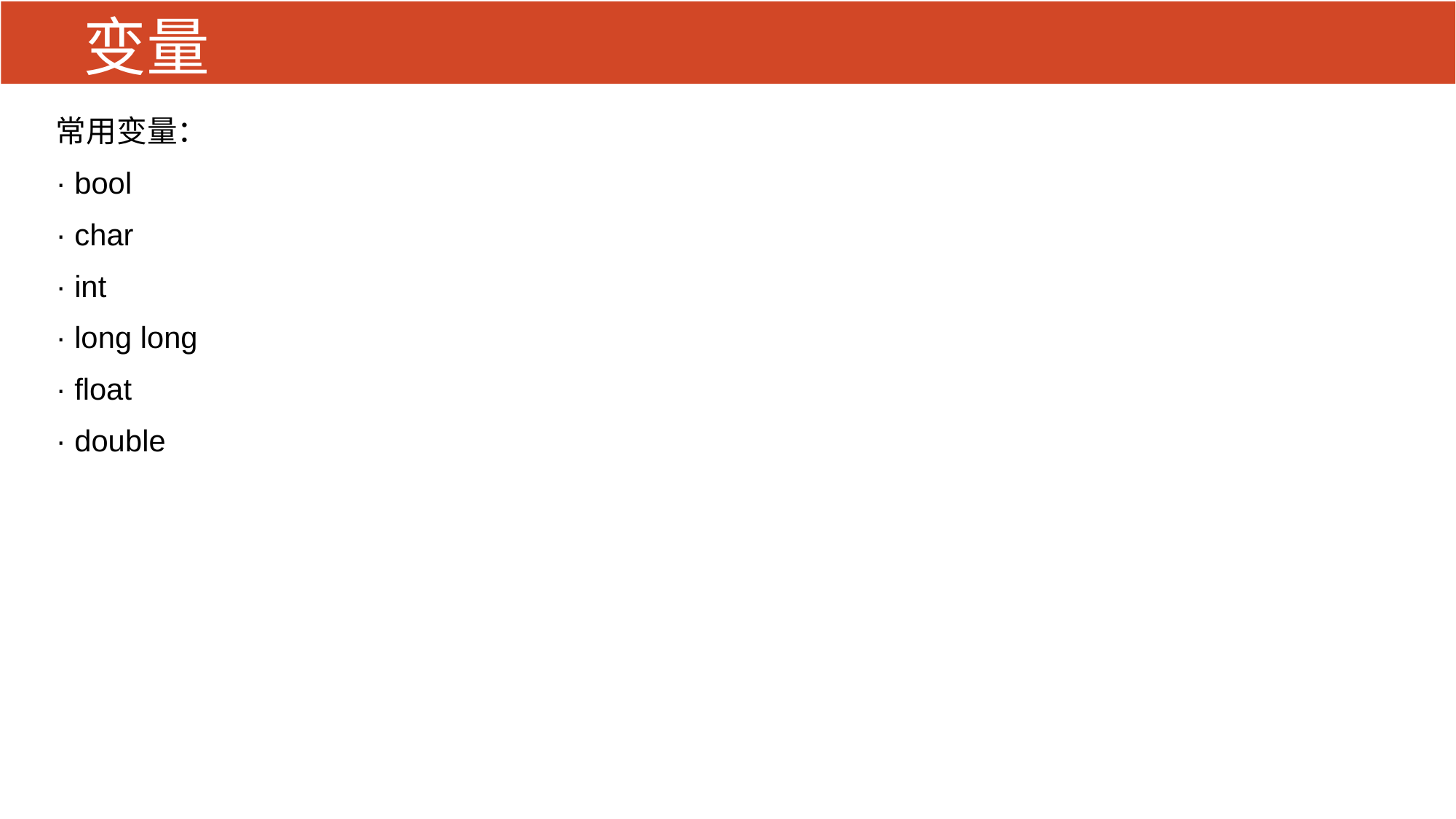

# 变量
常用变量：
· bool
· char
· int
· long long
· float
· double